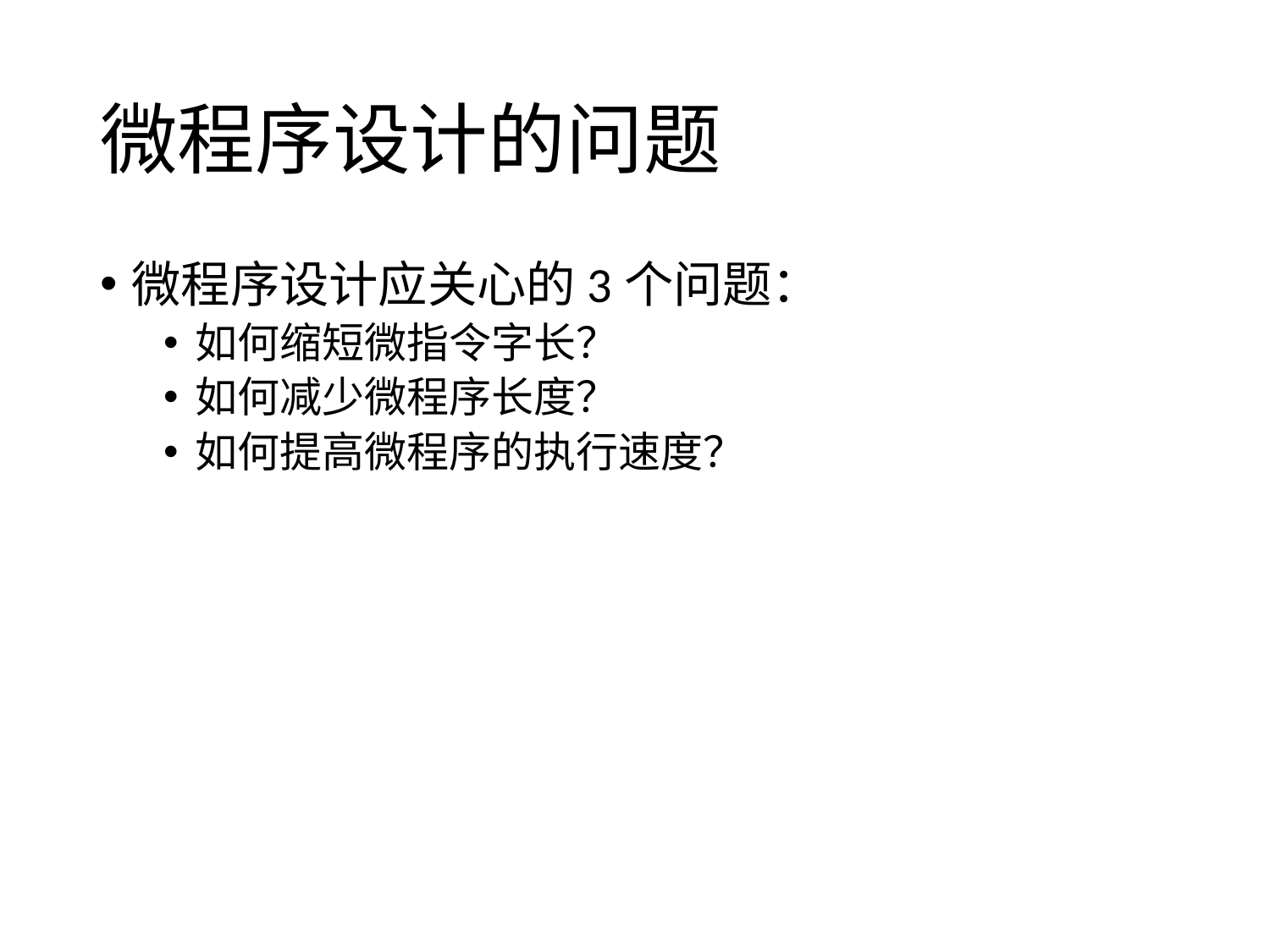

# 微程序设计的问题
微程序设计应关心的3个问题：
如何缩短微指令字长？
如何减少微程序长度？
如何提高微程序的执行速度？